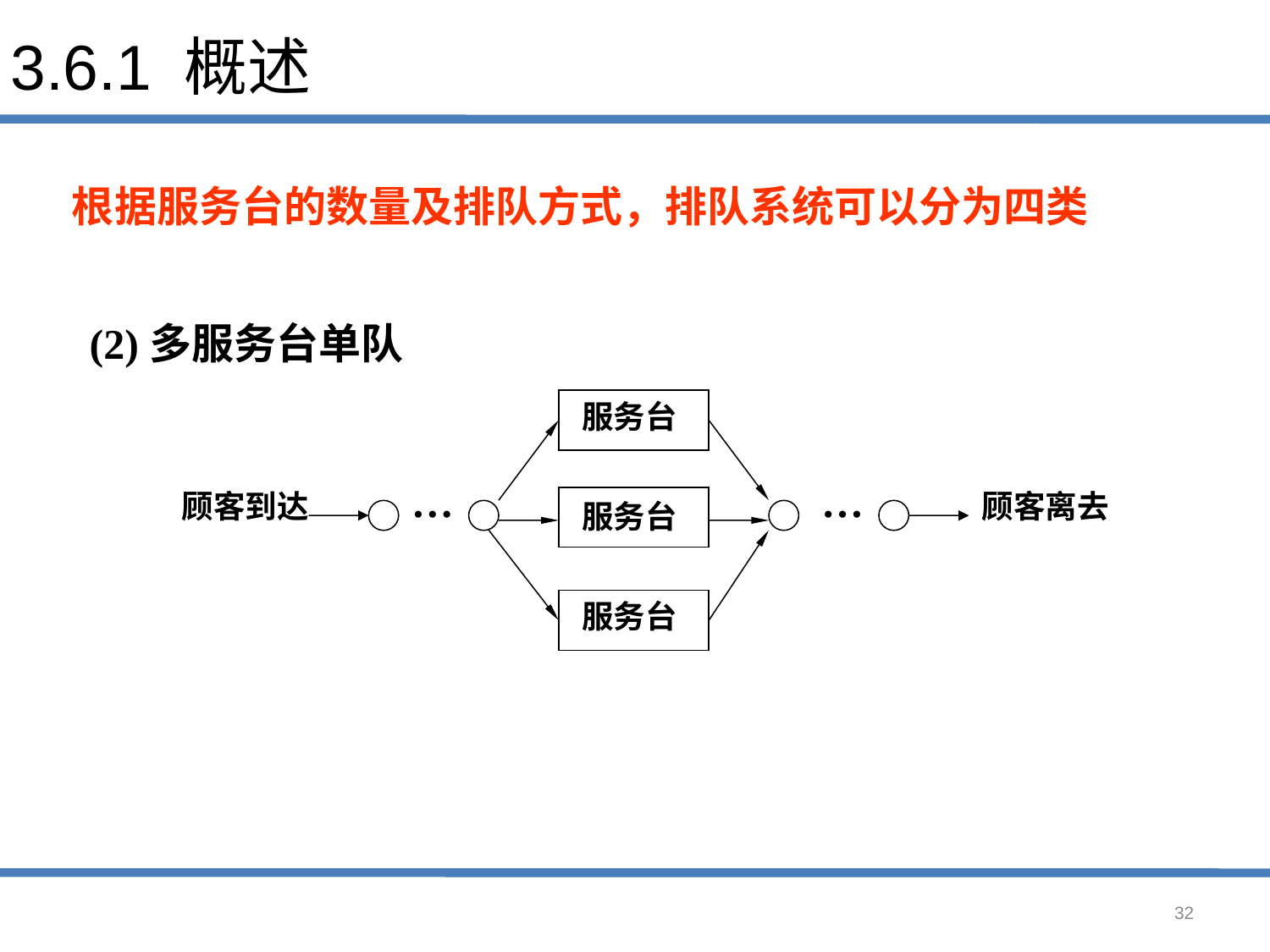

# 3.6.1 概述
根据服务台的数量及排队方式，排队系统可以分为四类
(2)多服务台单队

服务台

…
…
顾客到达
顾客离去

服务台

服务台
32